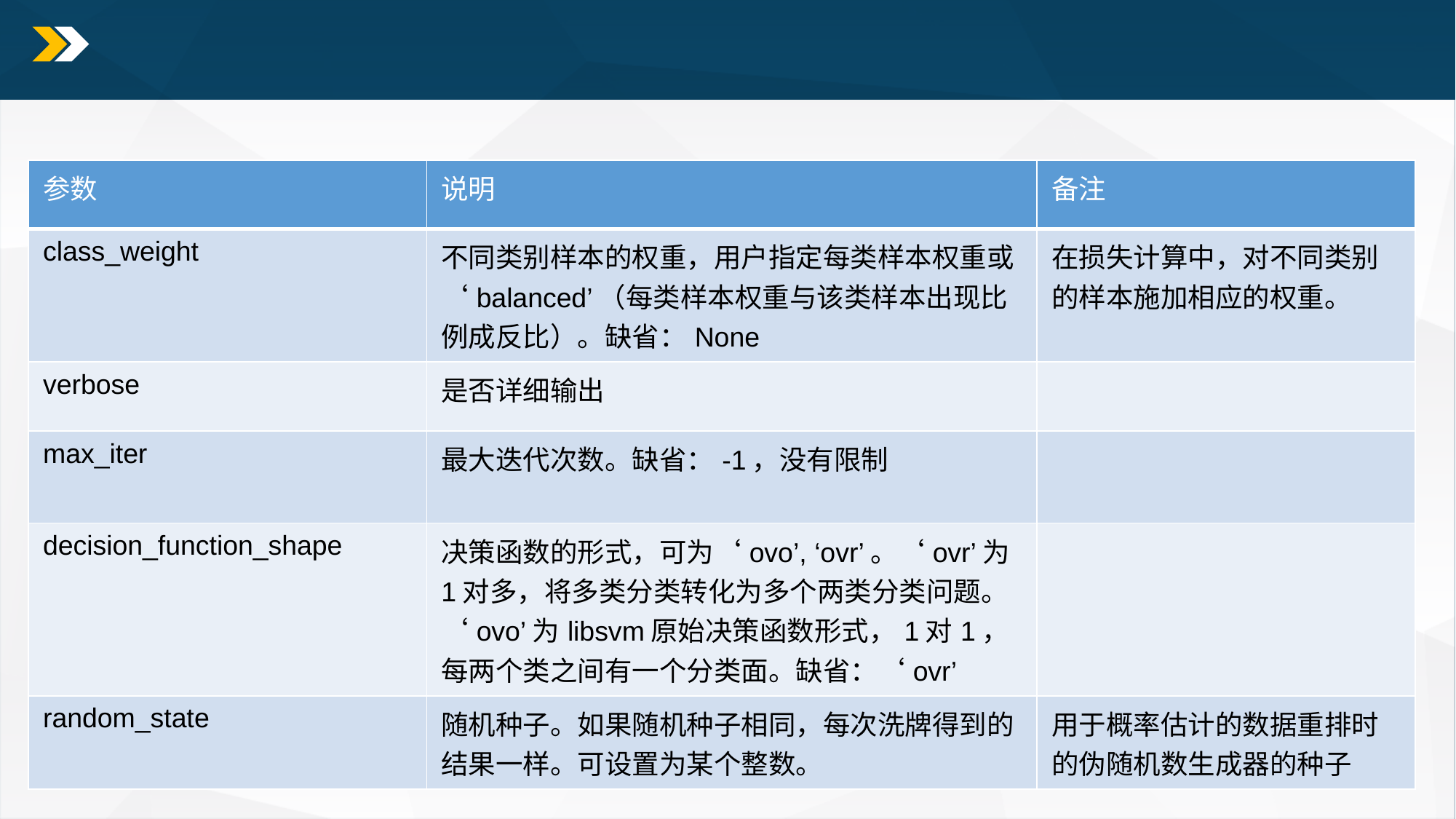

#
SVC的参数
| 参数 | 说明 | 备注 |
| --- | --- | --- |
| class\_weight | 不同类别样本的权重，用户指定每类样本权重或‘balanced’（每类样本权重与该类样本出现比例成反比）。缺省：None | 在损失计算中，对不同类别的样本施加相应的权重。 |
| verbose | 是否详细输出 |  |
| max\_iter | 最大迭代次数。缺省：-1，没有限制 |  |
| decision\_function\_shape | 决策函数的形式，可为‘ovo’, ‘ovr’。‘ovr’为1对多，将多类分类转化为多个两类分类问题。‘ovo’为libsvm原始决策函数形式，1对1，每两个类之间有一个分类面。缺省：‘ovr’ |  |
| random\_state | 随机种子。如果随机种子相同，每次洗牌得到的结果一样。可设置为某个整数。 | 用于概率估计的数据重排时的伪随机数生成器的种子 |